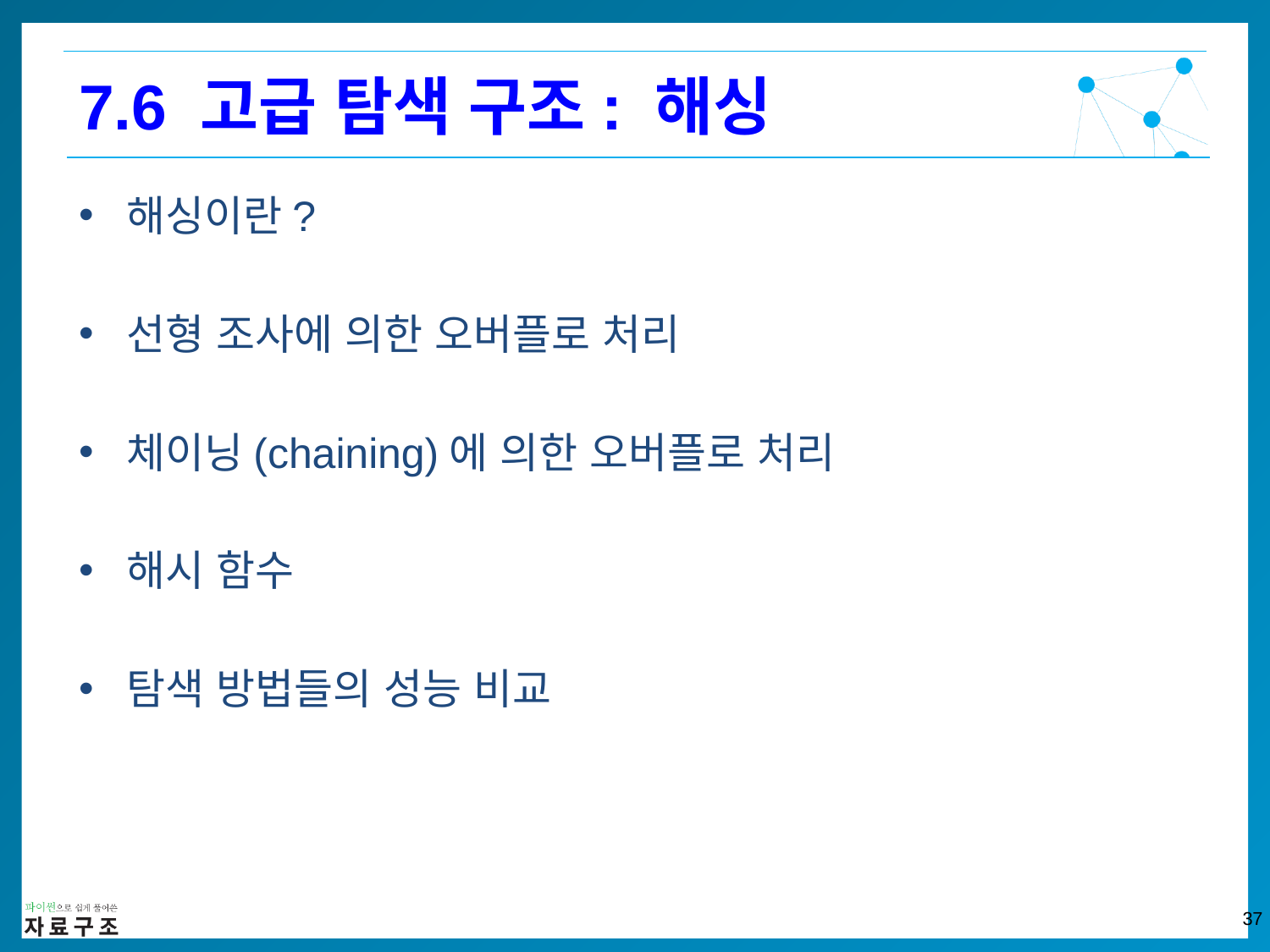

7.6 고급 탐색 구조: 해싱
해싱이란?

선형 조사에 의한 오버플로 처리

체이닝(chaining)에 의한 오버플로 처리

해시 함수

탐색 방법들의 성능 비교